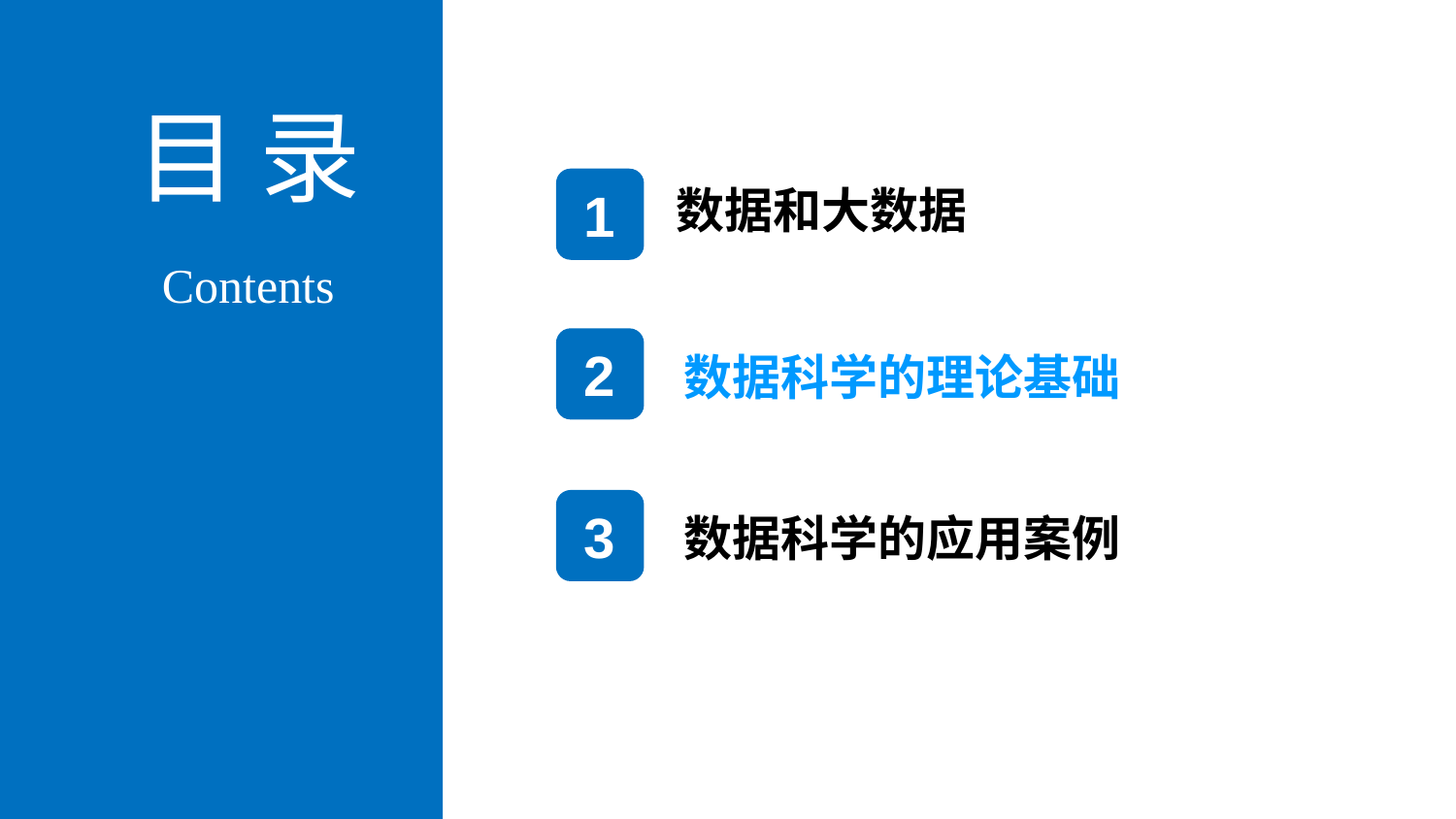

目 录
1
数据和大数据
Contents
2
数据科学的理论基础
3
数据科学的应用案例